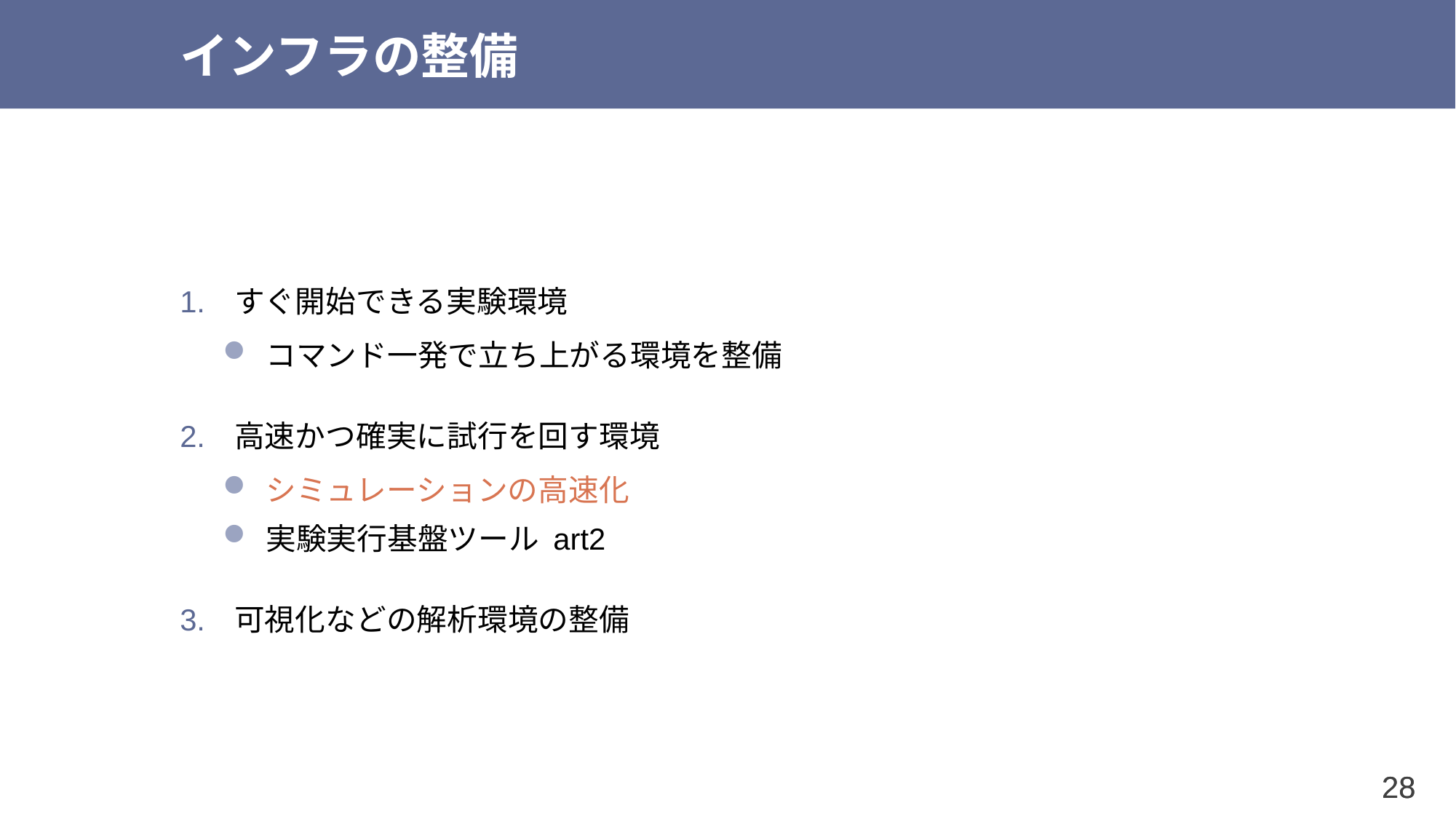

# インフラの整備
すぐ開始できる実験環境
コマンド一発で立ち上がる環境を整備
高速かつ確実に試行を回す環境
シミュレーションの高速化
実験実行基盤ツール art2
可視化などの解析環境の整備